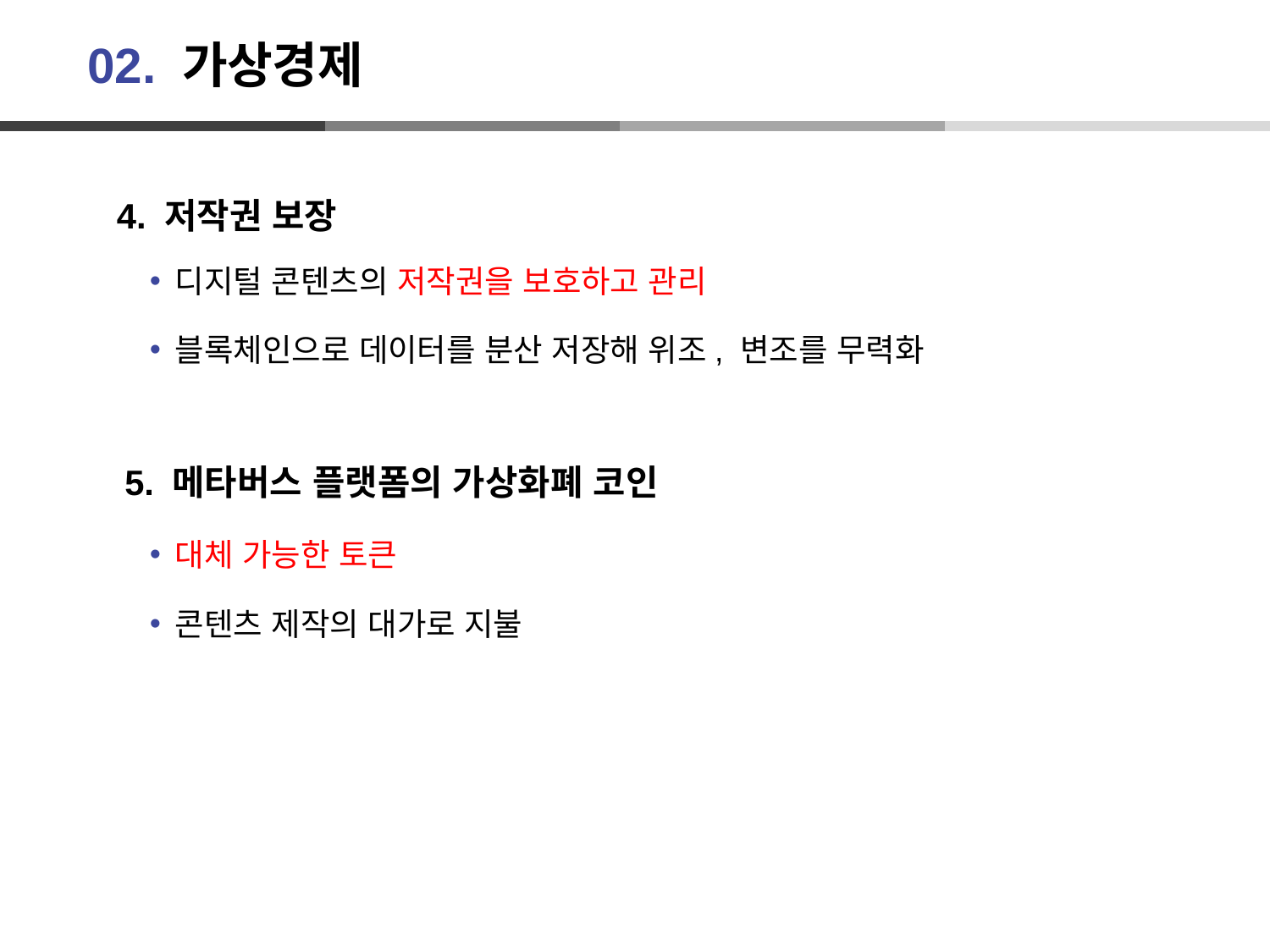

# 02. 가상경제
   4. 저작권 보장
디지털 콘텐츠의 저작권을 보호하고 관리
블록체인으로 데이터를 분산 저장해 위조, 변조를 무력화

5. 메타버스 플랫폼의 가상화폐 코인
대체 가능한 토큰
콘텐츠 제작의 대가로 지불